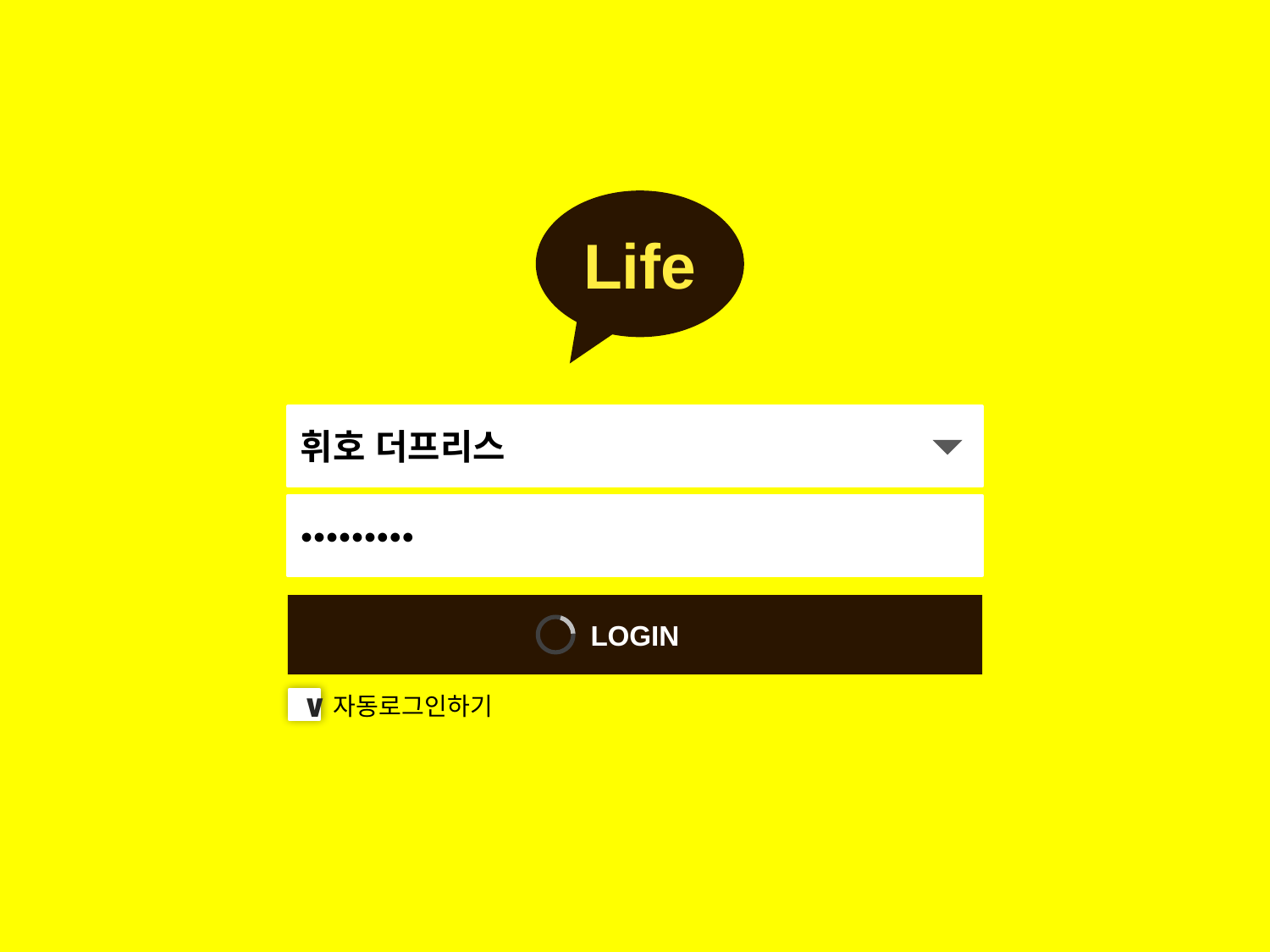

Life
휘호 더프리스

●●●●●●●●●
LOGIN

자동로그인하기
∨